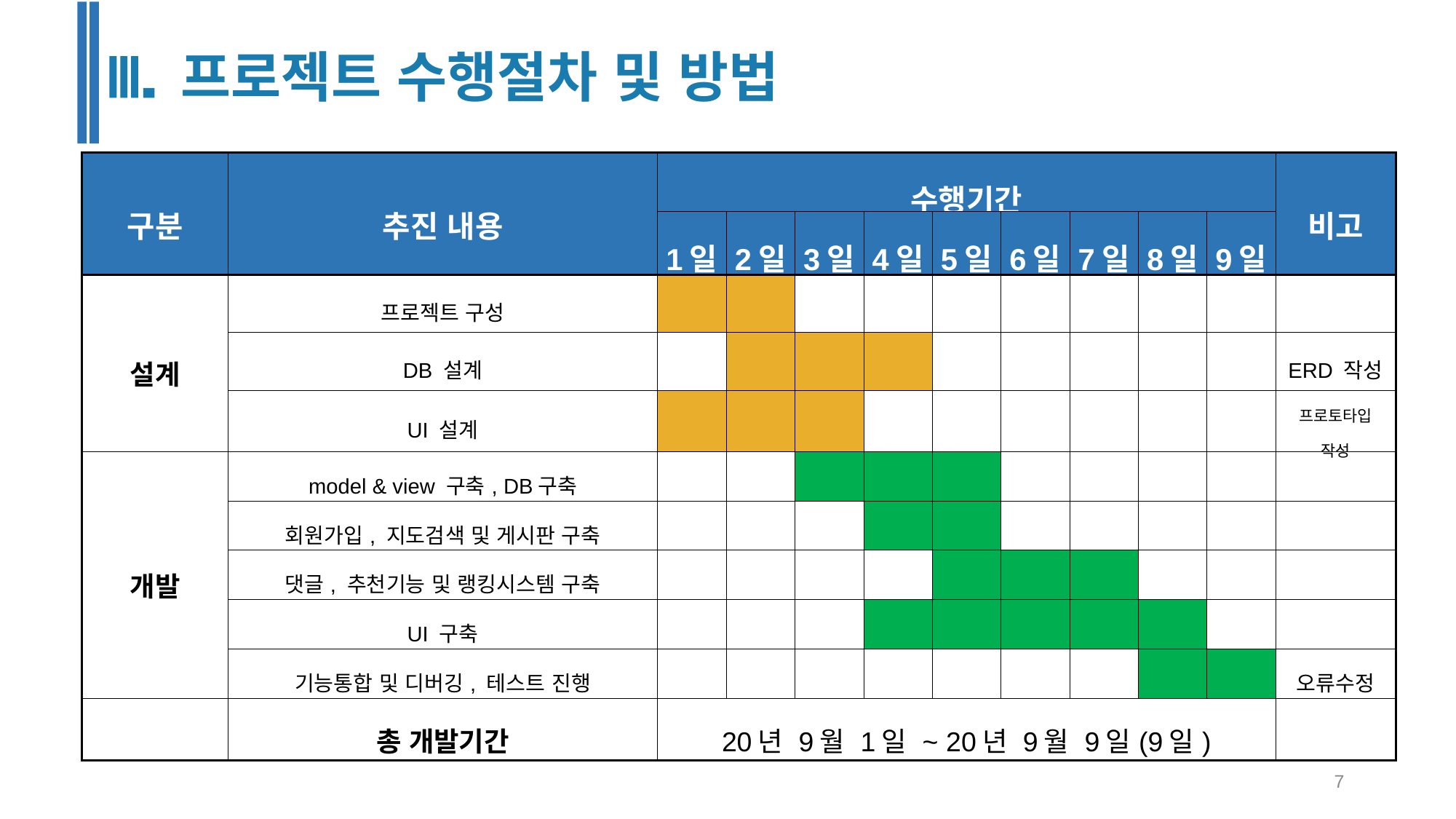

Ⅲ. 프로젝트 수행절차 및 방법
| 구분 | 추진 내용 | 수행기간 |  |  |  |  |  |  |  |  | 비고 |
| --- | --- | --- | --- | --- | --- | --- | --- | --- | --- | --- | --- |
|  |  | 1일 | 2일 | 3일 | 4일 | 5일 | 6일 | 7일 | 8일 | 9일 |  |
| 설계 | 프로젝트 구성 |  |  |  |  |  |  |  |  |  |  |
|  | DB 설계 |  |  |  |  |  |  |  |  |  | ERD 작성 |
|  | UI 설계 |  |  |  |  |  |  |  |  |  | 프로토타입 작성 |
| 개발 | model & view 구축, DB구축 |  |  |  |  |  |  |  |  |  |  |
|  | 회원가입, 지도검색 및 게시판 구축 |  |  |  |  |  |  |  |  |  |  |
|  | 댓글, 추천기능 및 랭킹시스템 구축 |  |  |  |  |  |  |  |  |  |  |
|  | UI 구축 |  |  |  |  |  |  |  |  |  |  |
|  | 기능통합 및 디버깅, 테스트 진행 |  |  |  |  |  |  |  |  |  | 오류수정 |
|  | 총 개발기간 | 20년 9월 1일 ~ 20년 9월 9일(9일) |  |  |  |  |  |  |  |  |  |
7